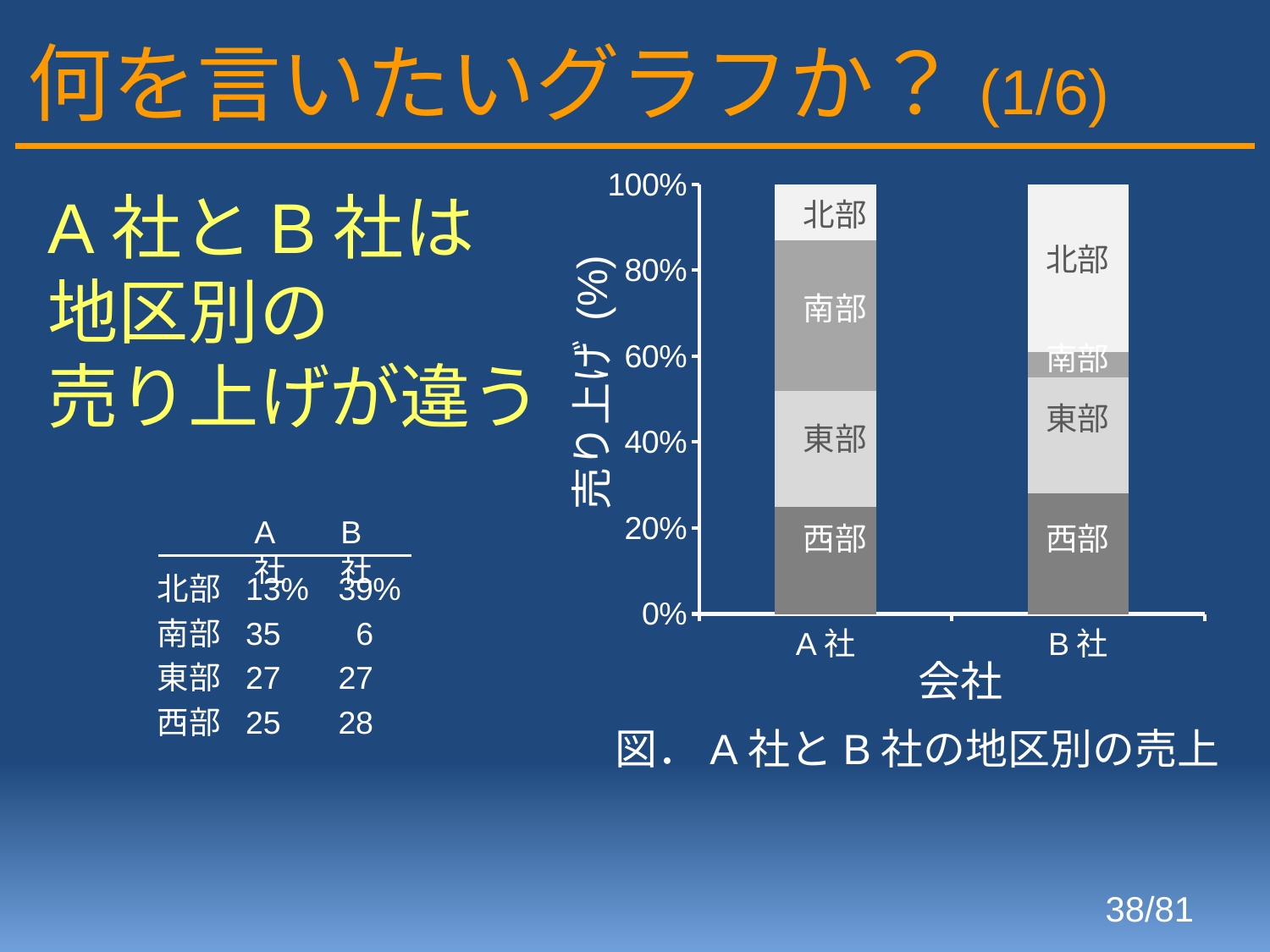

# 何を言いたいグラフか？(1/6)

### Chart

| Category | 西部 | 南部 | 東部 | 北部 |
|---|---|---|---|---|
| A社 | 25.0 | 27.0 | 35.0 | 13.0 |
| B社 | 28.0 | 27.0 | 6.0 | 39.0 |
A社とB社は
地区別の
売り上げが違う
北部
北部
南部
売り上げ (%)
南部
東部
東部
A社
B社
北部
13
%
39
%
南部
35
6
東部
27
27
西部
25
28
西部
西部
会社
図．A社とB社の地区別の売上
38/81